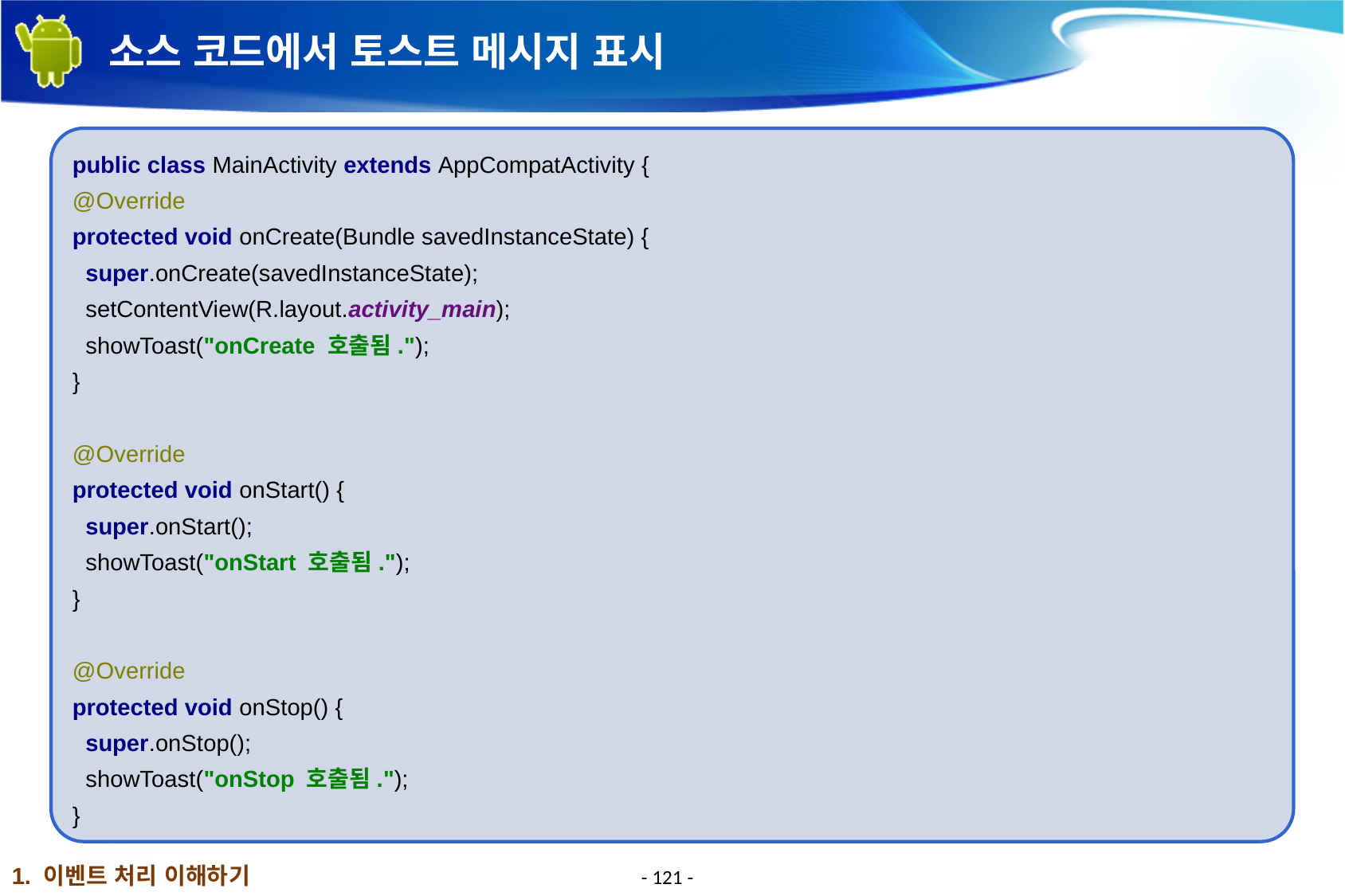

# 소스 코드에서 토스트 메시지 표시

public class MainActivity extends AppCompatActivity {
@Override
protected void onCreate(Bundle savedInstanceState) {
  super.onCreate(savedInstanceState);
  setContentView(R.layout.activity_main);
  showToast("onCreate 호출됨.");
}
@Override
protected void onStart() {
  super.onStart();
  showToast("onStart 호출됨.");
}
@Override
protected void onStop() {
  super.onStop();
  showToast("onStop 호출됨.");
}
1. 이벤트 처리 이해하기